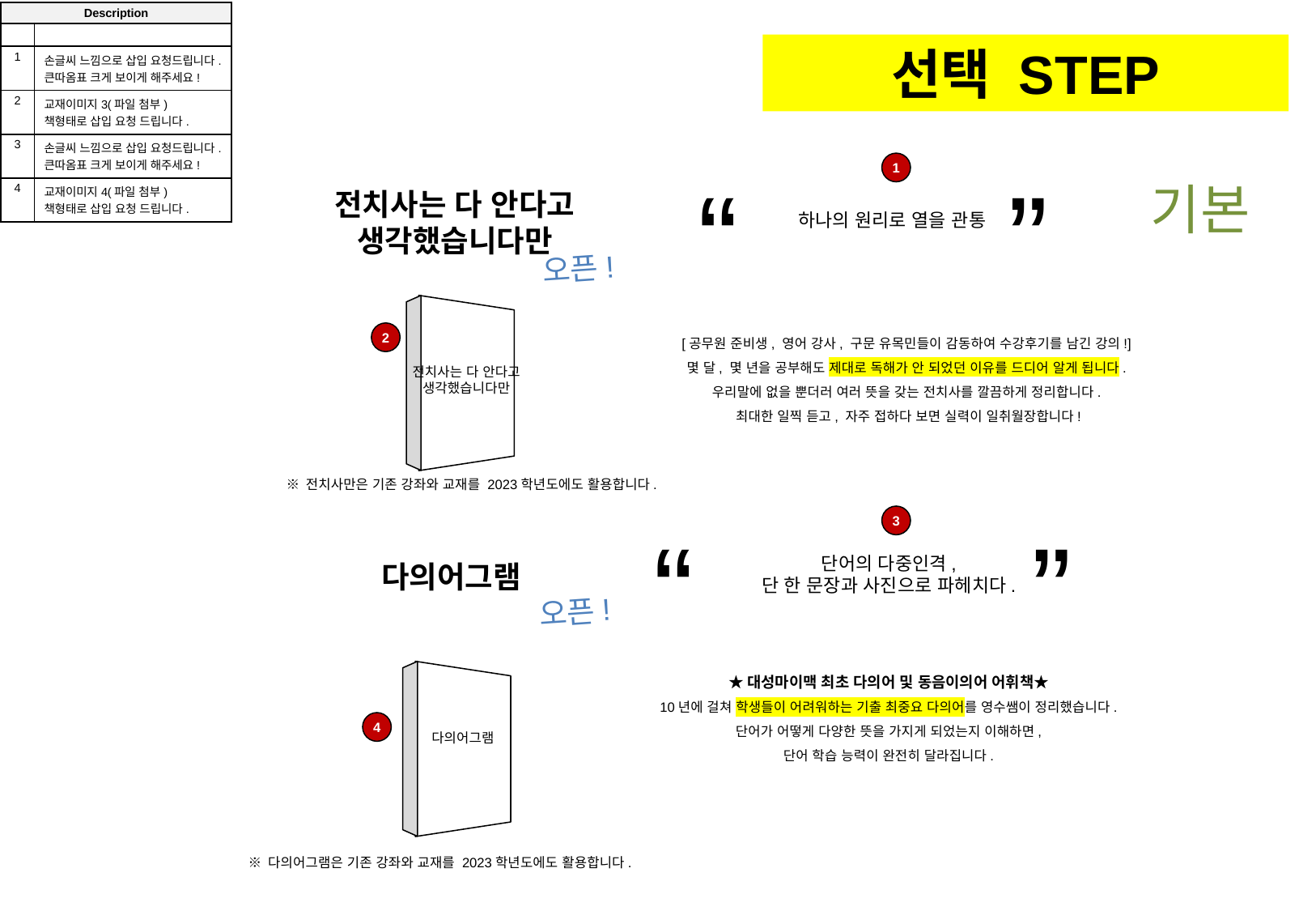

| Description |  |
| --- | --- |
|  |  |
| 1 | 손글씨 느낌으로 삽입 요청드립니다. 큰따옴표 크게 보이게 해주세요! |
| 2 | 교재이미지3(파일 첨부) 책형태로 삽입 요청 드립니다. |
| 3 | 손글씨 느낌으로 삽입 요청드립니다. 큰따옴표 크게 보이게 해주세요! |
| 4 | 교재이미지4(파일 첨부) 책형태로 삽입 요청 드립니다. |
선택 STEP
하나의 원리로 열을 관통
1
“		  ”
전치사는 다 안다고
생각했습니다만
기본
오픈!

[공무원 준비생, 영어 강사, 구문 유목민들이 감동하여 수강후기를 남긴 강의!]
몇 달, 몇 년을 공부해도 제대로 독해가 안 되었던 이유를 드디어 알게 됩니다.
우리말에 없을 뿐더러 여러 뜻을 갖는 전치사를 깔끔하게 정리합니다.
최대한 일찍 듣고, 자주 접하다 보면 실력이 일취월장합니다!
2
전치사는 다 안다고
생각했습니다만
※ 전치사만은 기존 강좌와 교재를 2023학년도에도 활용합니다.
“		    ”
3
단어의 다중인격,
단 한 문장과 사진으로 파헤치다.
다의어그램
오픈!
★대성마이맥 최초 다의어 및 동음이의어 어휘책★
10년에 걸쳐 학생들이 어려워하는 기출 최중요 다의어를 영수쌤이 정리했습니다.
단어가 어떻게 다양한 뜻을 가지게 되었는지 이해하면,
단어 학습 능력이 완전히 달라집니다.

4
다의어그램
※ 다의어그램은 기존 강좌와 교재를 2023학년도에도 활용합니다.